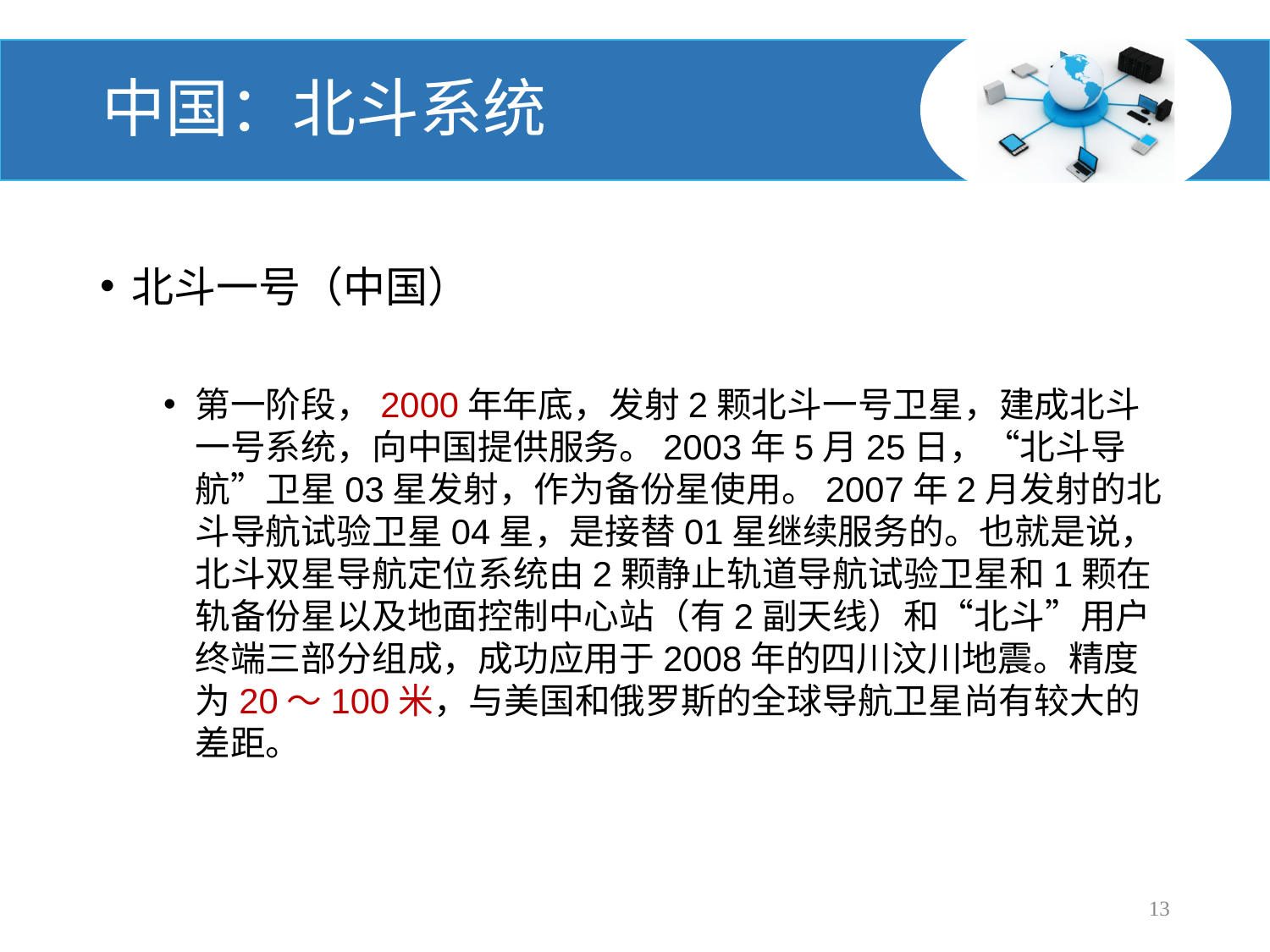

# 中国：北斗系统
北斗一号（中国）

第一阶段，2000年年底，发射2颗北斗一号卫星，建成北斗一号系统，向中国提供服务。2003年5月25日，“北斗导航”卫星03星发射，作为备份星使用。2007年2月发射的北斗导航试验卫星04星，是接替01星继续服务的。也就是说，北斗双星导航定位系统由2颗静止轨道导航试验卫星和1颗在轨备份星以及地面控制中心站（有2副天线）和“北斗”用户终端三部分组成，成功应用于2008年的四川汶川地震。精度为20～100米，与美国和俄罗斯的全球导航卫星尚有较大的差距。

13